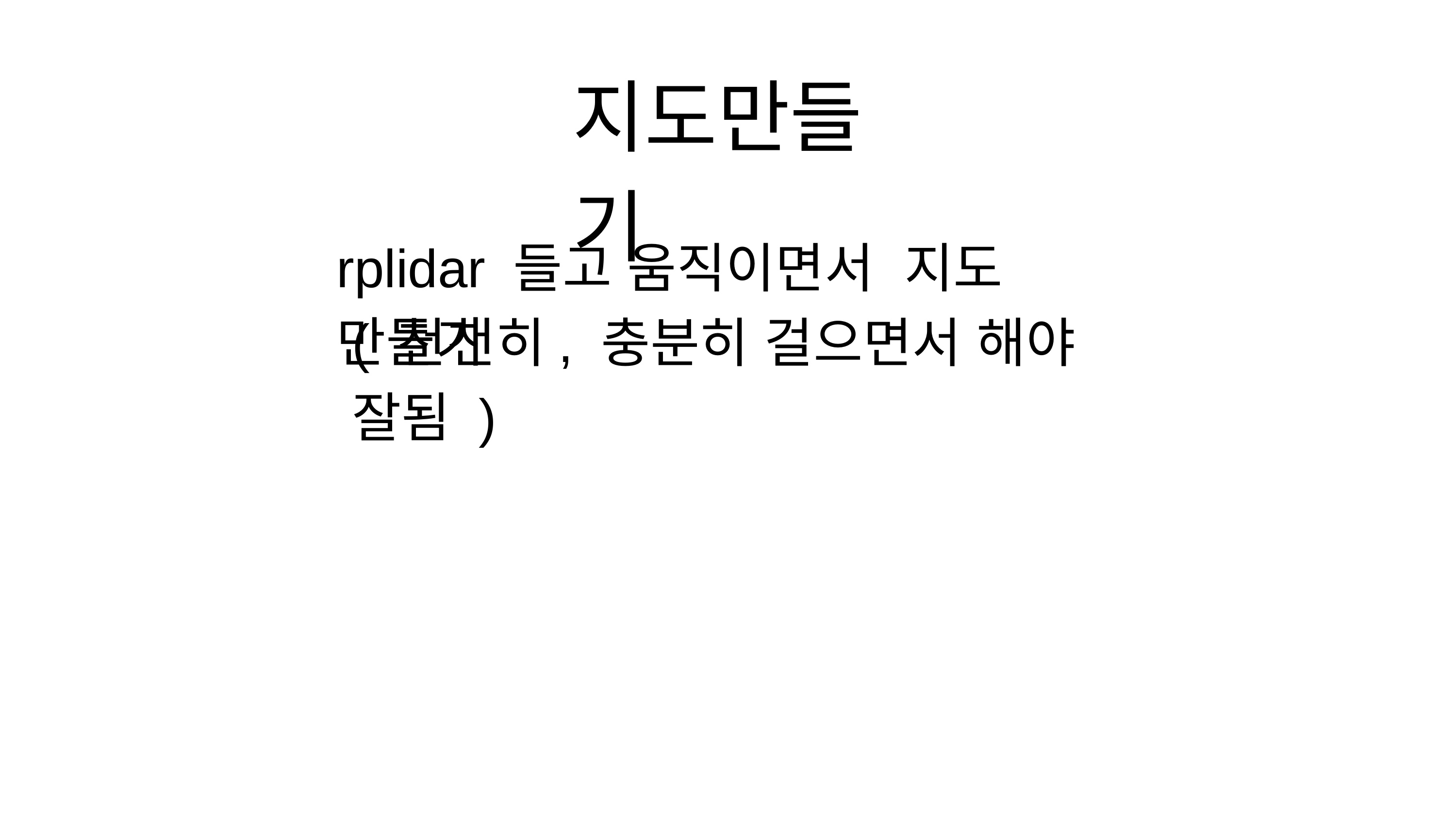

지도만들기
rplidar 들고 움직이면서  지도 만들기
( 천천히, 충분히 걸으면서 해야 잘됨 )